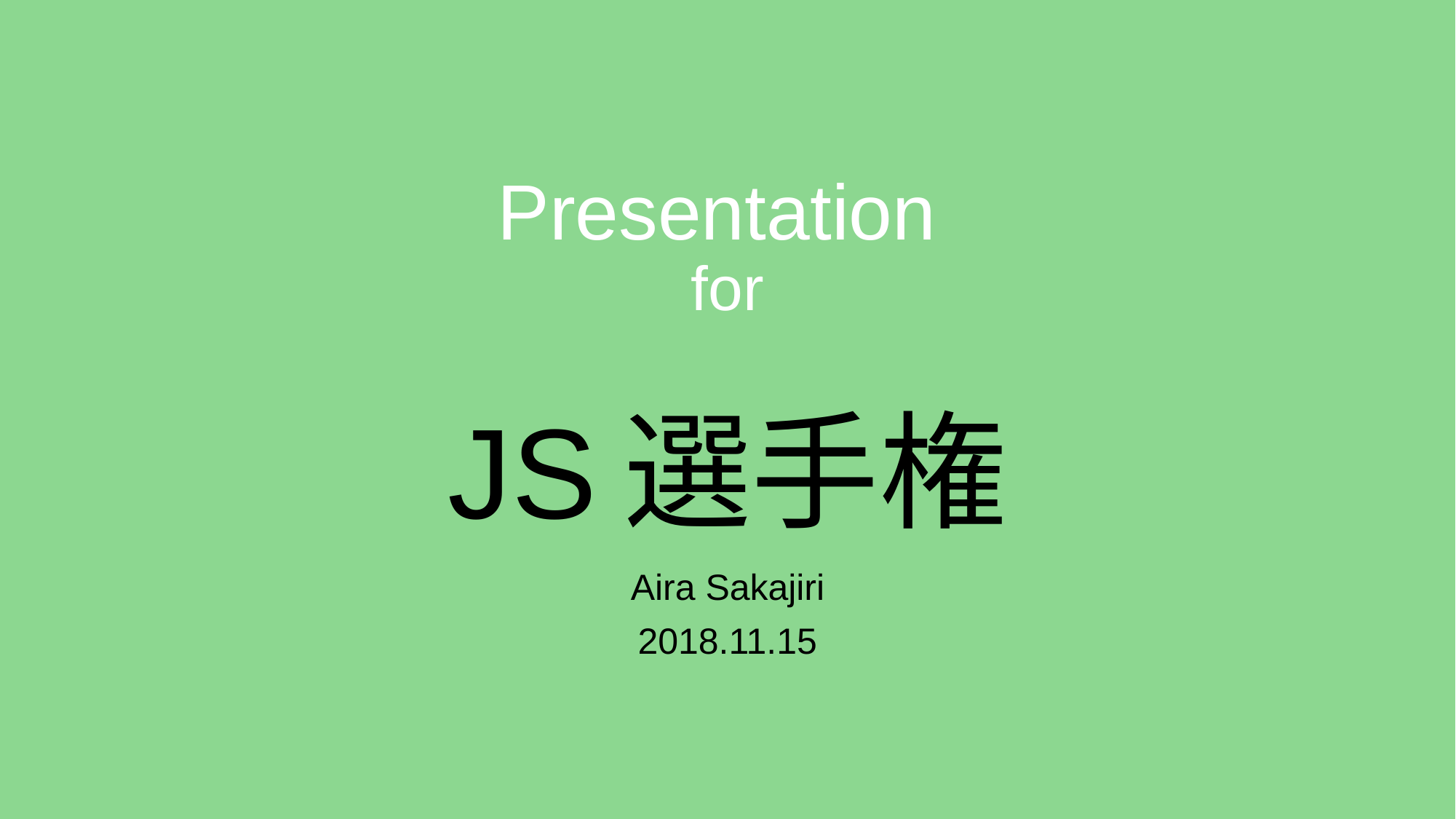

# Presentation for JS選手権
Aira Sakajiri
2018.11.15